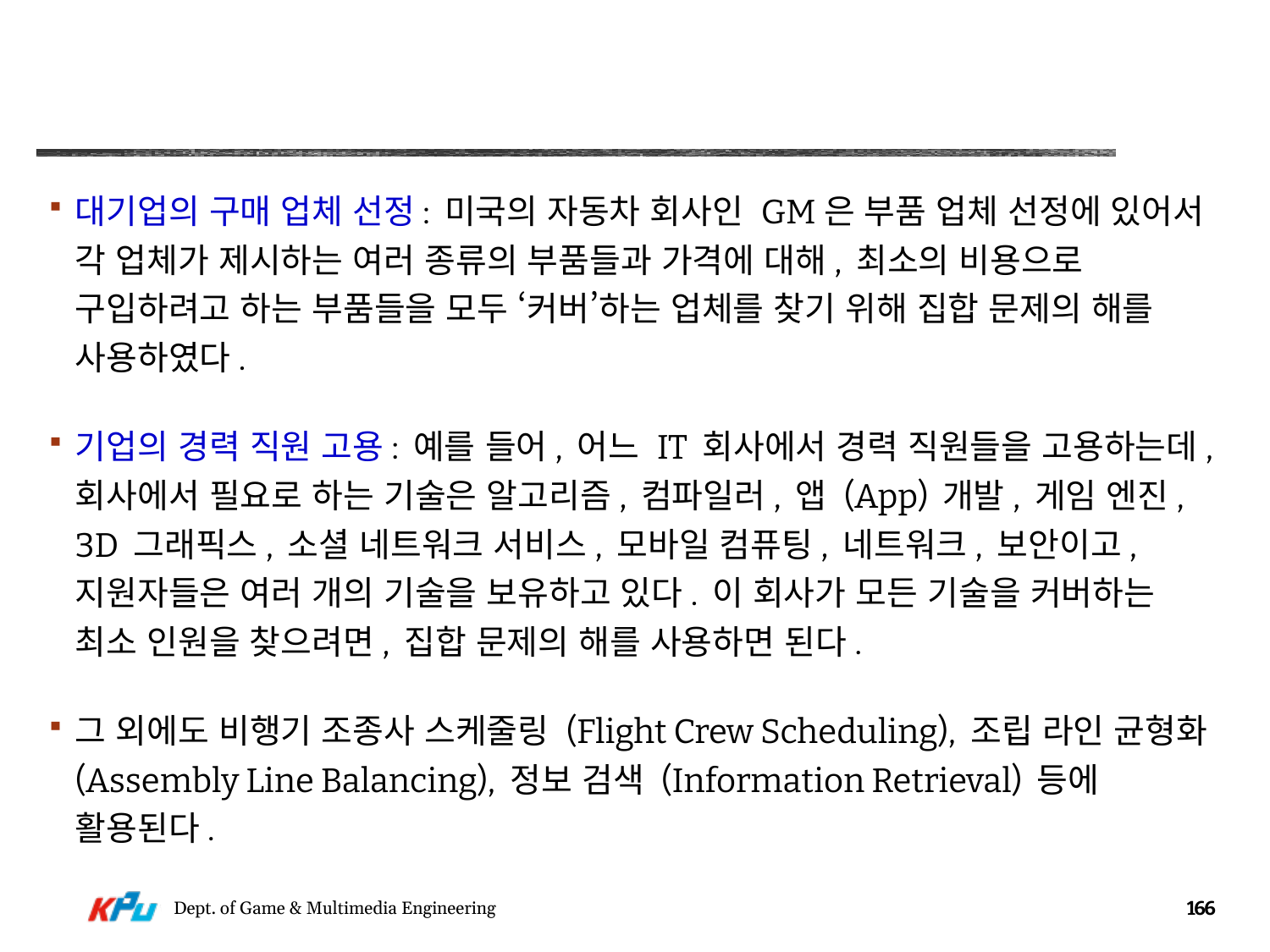

#
대기업의 구매 업체 선정: 미국의 자동차 회사인 GM은 부품 업체 선정에 있어서 각 업체가 제시하는 여러 종류의 부품들과 가격에 대해, 최소의 비용으로 구입하려고 하는 부품들을 모두 ‘커버’하는 업체를 찾기 위해 집합 문제의 해를 사용하였다.
기업의 경력 직원 고용: 예를 들어, 어느 IT 회사에서 경력 직원들을 고용하는데, 회사에서 필요로 하는 기술은 알고리즘, 컴파일러, 앱 (App) 개발, 게임 엔진, 3D 그래픽스, 소셜 네트워크 서비스, 모바일 컴퓨팅, 네트워크, 보안이고, 지원자들은 여러 개의 기술을 보유하고 있다. 이 회사가 모든 기술을 커버하는 최소 인원을 찾으려면, 집합 문제의 해를 사용하면 된다.
그 외에도 비행기 조종사 스케줄링 (Flight Crew Scheduling), 조립 라인 균형화 (Assembly Line Balancing), 정보 검색 (Information Retrieval) 등에 활용된다.
Dept. of Game & Multimedia Engineering
166